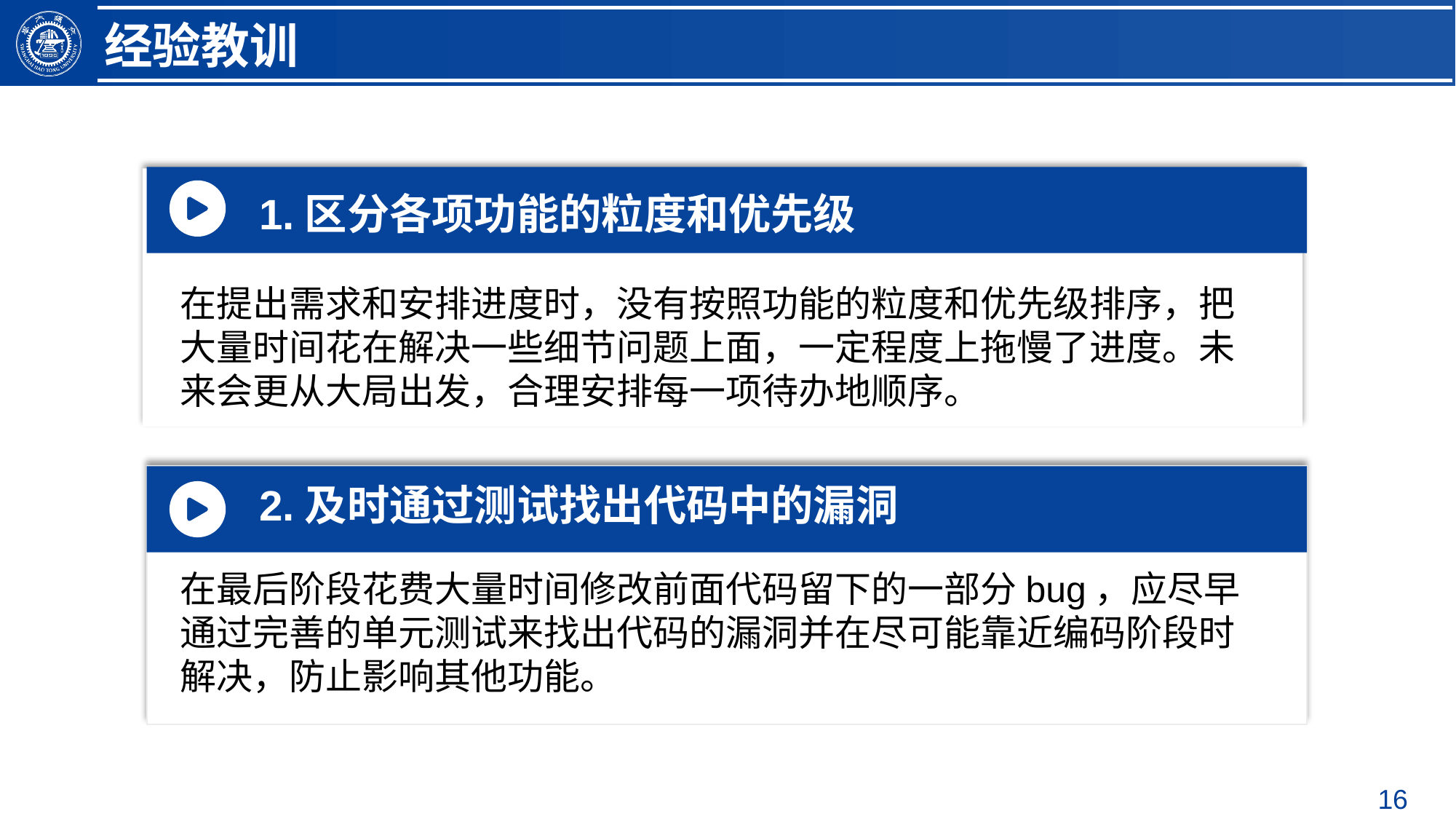

经验教训

1.区分各项功能的粒度和优先级
在提出需求和安排进度时，没有按照功能的粒度和优先级排序，把大量时间花在解决一些细节问题上面，一定程度上拖慢了进度。未来会更从大局出发，合理安排每一项待办地顺序。

2.及时通过测试找出代码中的漏洞

在最后阶段花费大量时间修改前面代码留下的一部分bug，应尽早通过完善的单元测试来找出代码的漏洞并在尽可能靠近编码阶段时解决，防止影响其他功能。
16